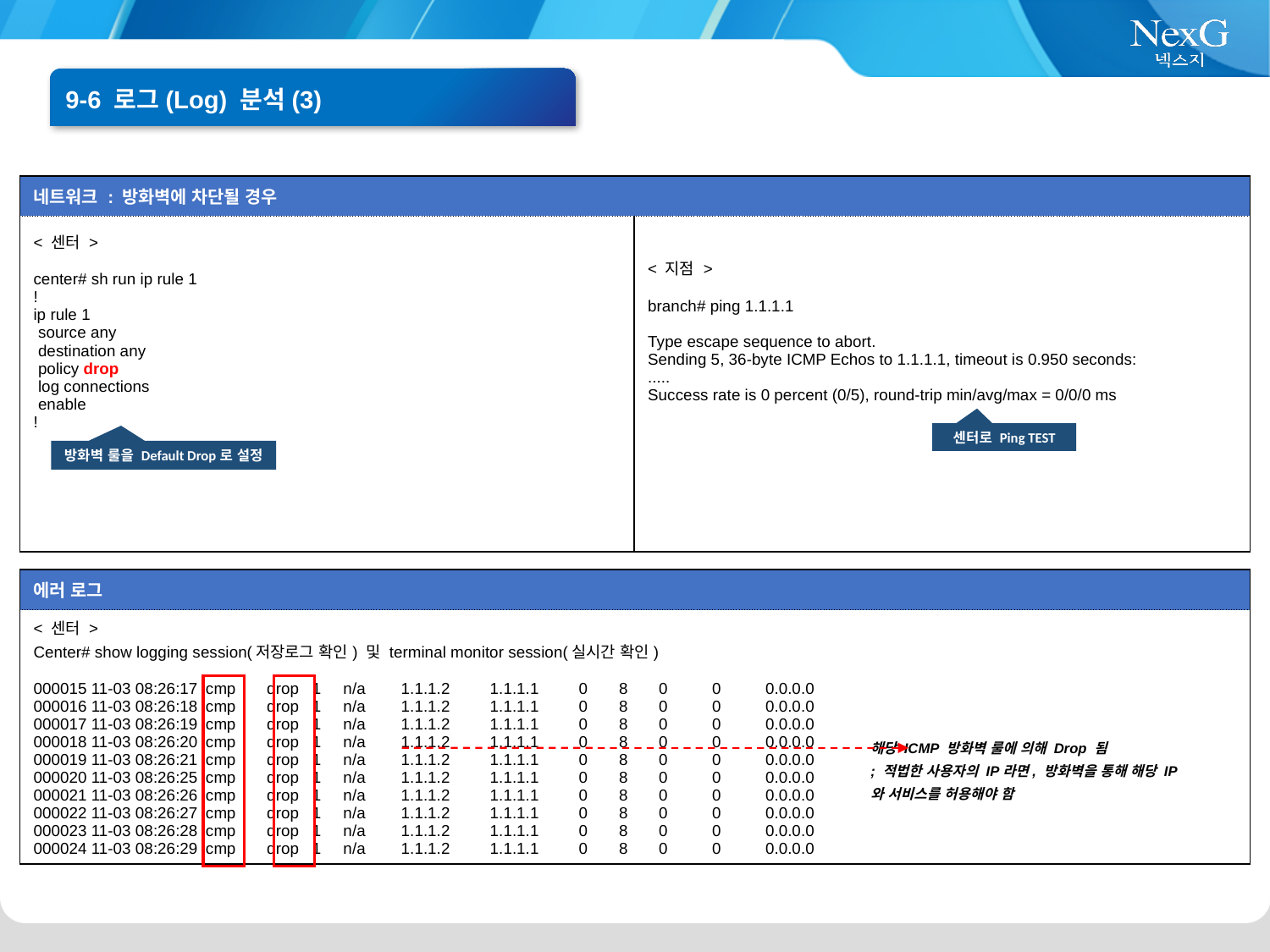

9-6 로그(Log) 분석(3)
| 네트워크 : 방화벽에 차단될 경우 |  |
| --- | --- |
| < 센터 > center# sh run ip rule 1 ! ip rule 1 source any destination any policy drop log connections enable ! | < 지점 > branch# ping 1.1.1.1 Type escape sequence to abort. Sending 5, 36-byte ICMP Echos to 1.1.1.1, timeout is 0.950 seconds: ..... Success rate is 0 percent (0/5), round-trip min/avg/max = 0/0/0 ms |
센터로 Ping TEST
방화벽 룰을 Default Drop로 설정
| 에러 로그 |
| --- |
| < 센터 > Center# show logging session(저장로그 확인) 및 terminal monitor session(실시간 확인) 000015 11-03 08:26:17 icmp drop 1 n/a 1.1.1.2 1.1.1.1 0 8 0 0 0.0.0.0 000016 11-03 08:26:18 icmp drop 1 n/a 1.1.1.2 1.1.1.1 0 8 0 0 0.0.0.0 000017 11-03 08:26:19 icmp drop 1 n/a 1.1.1.2 1.1.1.1 0 8 0 0 0.0.0.0 000018 11-03 08:26:20 icmp drop 1 n/a 1.1.1.2 1.1.1.1 0 8 0 0 0.0.0.0 000019 11-03 08:26:21 icmp drop 1 n/a 1.1.1.2 1.1.1.1 0 8 0 0 0.0.0.0 000020 11-03 08:26:25 icmp drop 1 n/a 1.1.1.2 1.1.1.1 0 8 0 0 0.0.0.0 000021 11-03 08:26:26 icmp drop 1 n/a 1.1.1.2 1.1.1.1 0 8 0 0 0.0.0.0 000022 11-03 08:26:27 icmp drop 1 n/a 1.1.1.2 1.1.1.1 0 8 0 0 0.0.0.0 000023 11-03 08:26:28 icmp drop 1 n/a 1.1.1.2 1.1.1.1 0 8 0 0 0.0.0.0 000024 11-03 08:26:29 icmp drop 1 n/a 1.1.1.2 1.1.1.1 0 8 0 0 0.0.0.0 |

해당 ICMP 방화벽 룰에 의해 Drop 됨
; 적법한 사용자의 IP라면, 방화벽을 통해 해당 IP
와 서비스를 허용해야 함